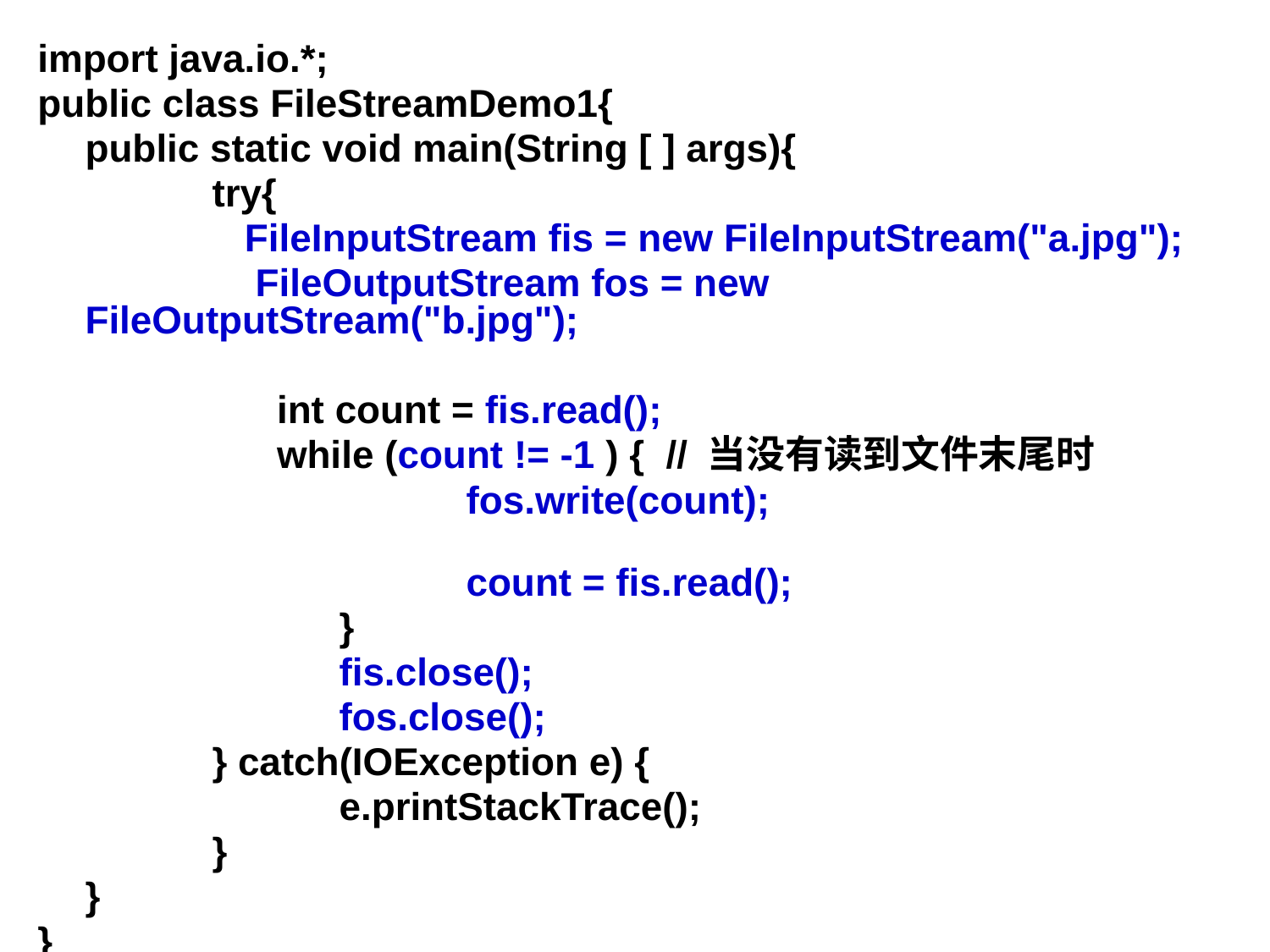

import java.io.*;
public class FileStreamDemo1{
	public static void main(String [ ] args){
		try{
		   FileInputStream fis = new FileInputStream("a.jpg");
		    FileOutputStream fos = new FileOutputStream("b.jpg");

		      int count = fis.read();
		      while (count != -1 ) {  // 当没有读到文件末尾时
				fos.write(count);
				count = fis.read();
			}
			fis.close();
			fos.close();
		} catch(IOException e) {
			e.printStackTrace();
		}
	}
}